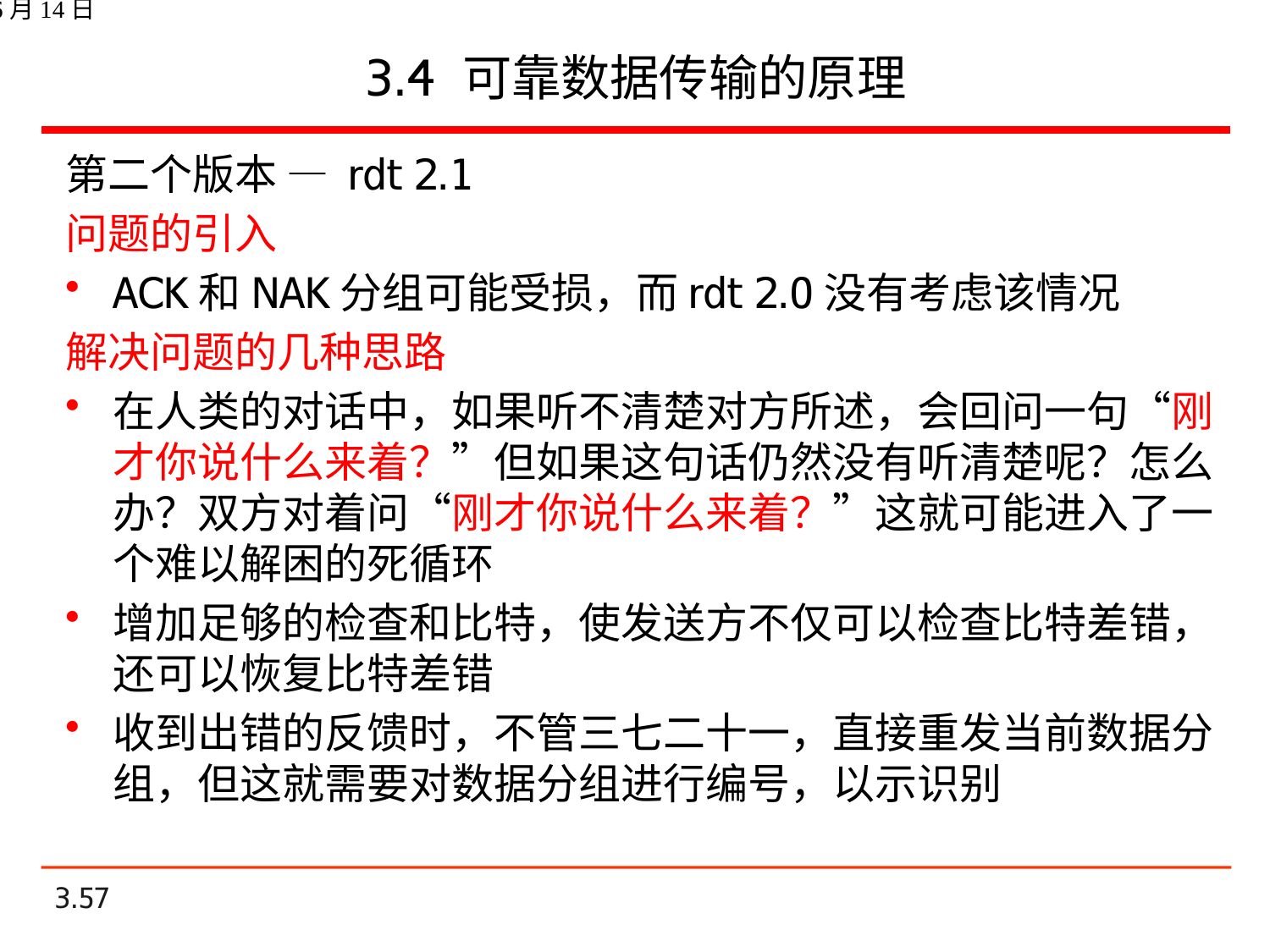

# 3.4 可靠数据传输的原理
第二个版本 — rdt 2.1
问题的引入
ACK和NAK分组可能受损，而rdt 2.0没有考虑该情况
解决问题的几种思路
在人类的对话中，如果听不清楚对方所述，会回问一句“刚才你说什么来着？”但如果这句话仍然没有听清楚呢？怎么办？双方对着问“刚才你说什么来着？”这就可能进入了一个难以解困的死循环
增加足够的检查和比特，使发送方不仅可以检查比特差错，还可以恢复比特差错
收到出错的反馈时，不管三七二十一，直接重发当前数据分组，但这就需要对数据分组进行编号，以示识别
2021年6月14日